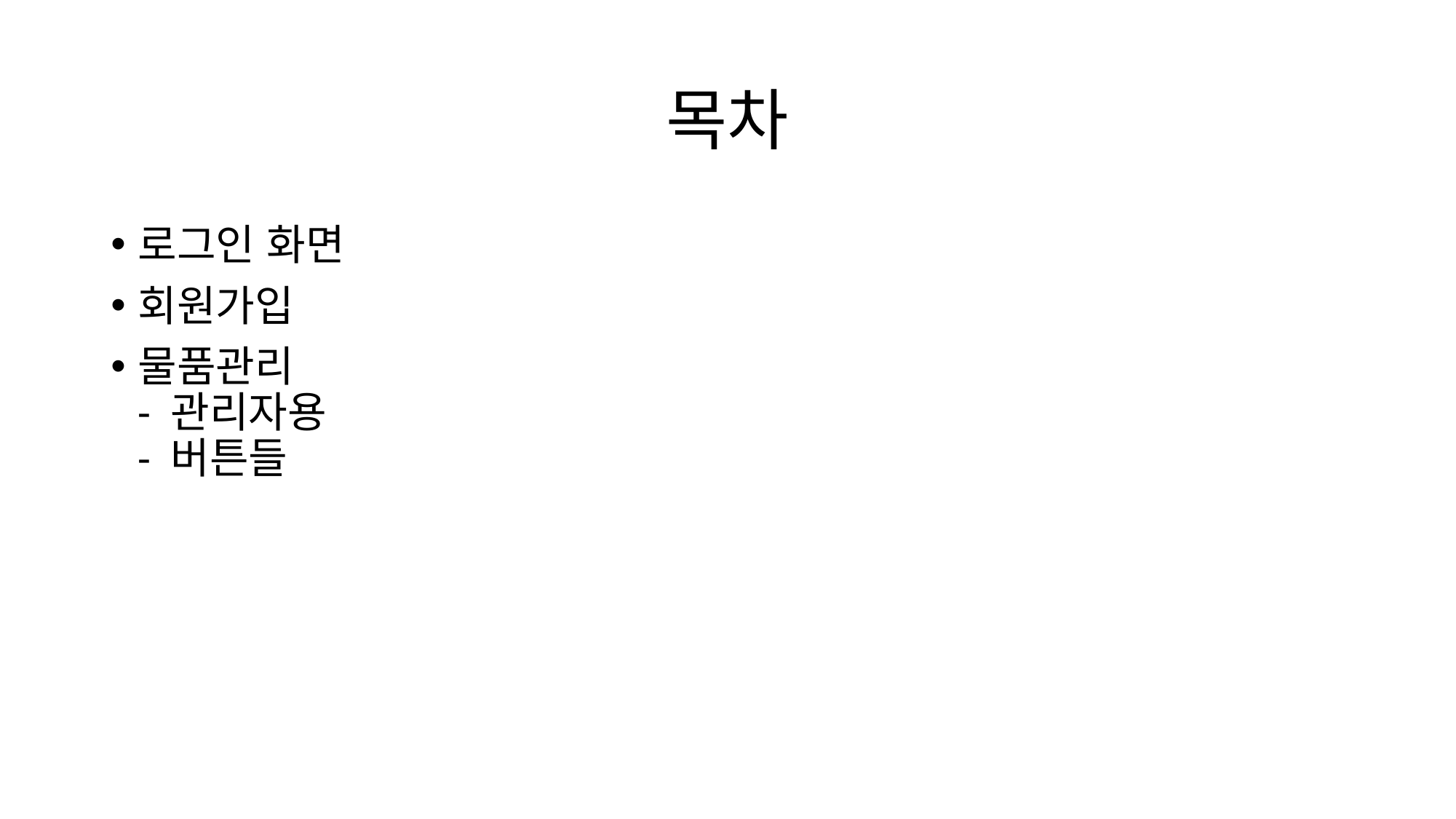

# 목차
로그인 화면
회원가입
물품관리
- 관리자용
- 버튼들